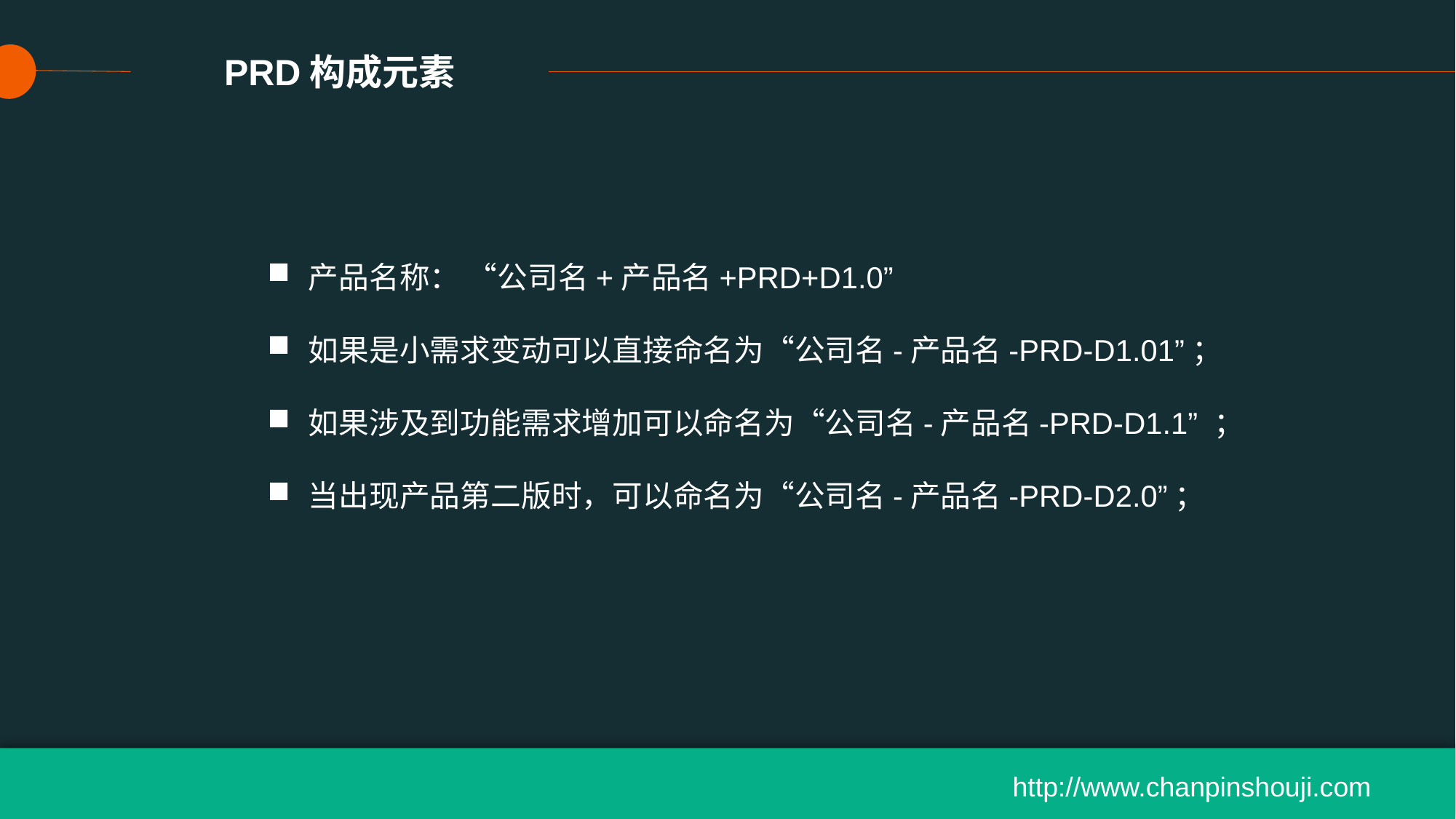

PRD构成元素
产品名称： “公司名+产品名+PRD+D1.0”

如果是小需求变动可以直接命名为“公司名-产品名-PRD-D1.01”；

如果涉及到功能需求增加可以命名为“公司名-产品名-PRD-D1.1” ；

当出现产品第二版时，可以命名为“公司名-产品名-PRD-D2.0”；

http://www.chanpinshouji.com